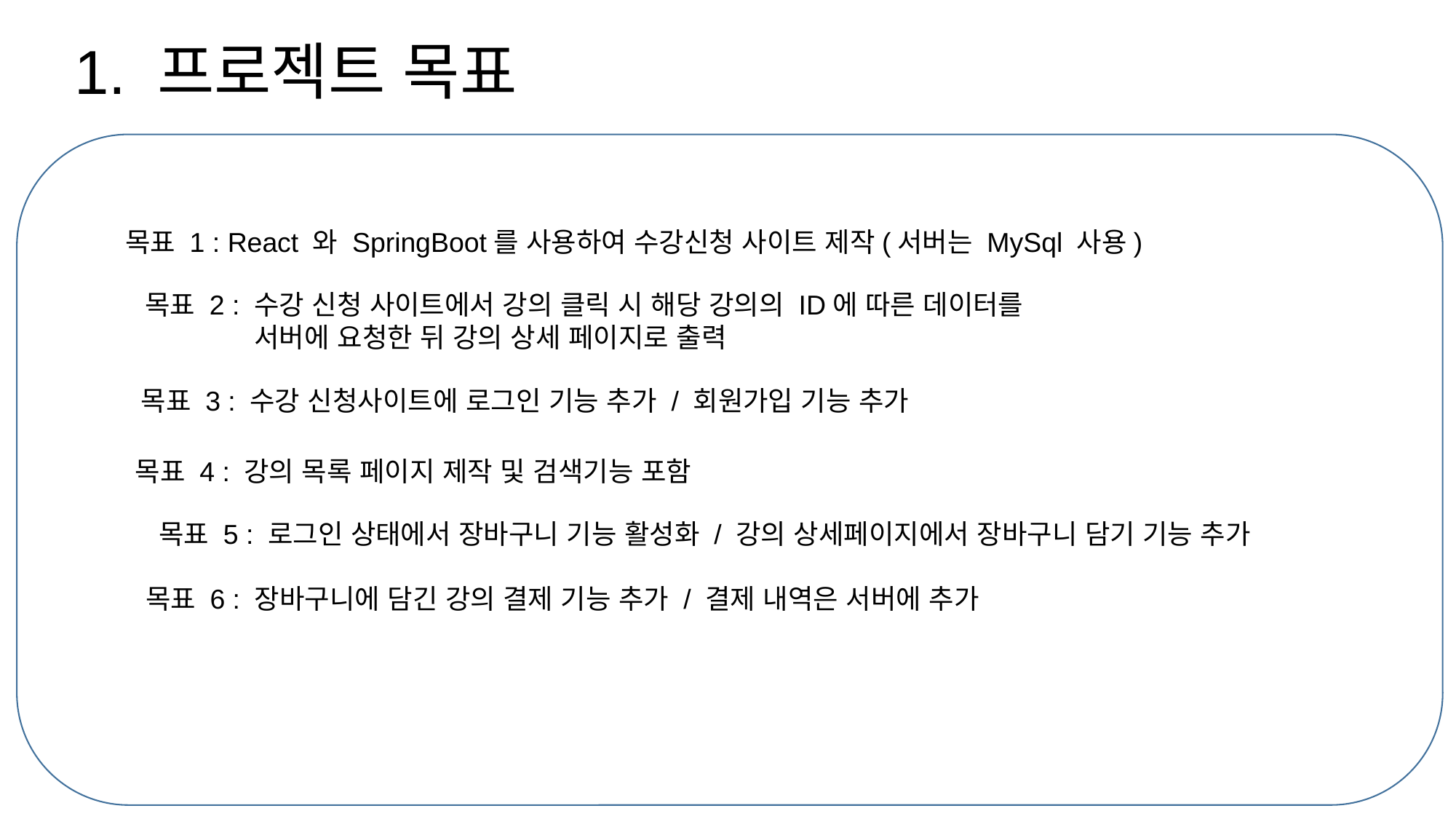

# 1. 프로젝트 목표

목표 1 : React 와 SpringBoot를 사용하여 수강신청 사이트 제작(서버는 MySql 사용)
목표 2 : 수강 신청 사이트에서 강의 클릭 시 해당 강의의 ID에 따른 데이터를
	서버에 요청한 뒤 강의 상세 페이지로 출력
목표 3 : 수강 신청사이트에 로그인 기능 추가 / 회원가입 기능 추가
목표 4 : 강의 목록 페이지 제작 및 검색기능 포함
목표 5 : 로그인 상태에서 장바구니 기능 활성화 / 강의 상세페이지에서 장바구니 담기 기능 추가
목표 6 : 장바구니에 담긴 강의 결제 기능 추가 / 결제 내역은 서버에 추가